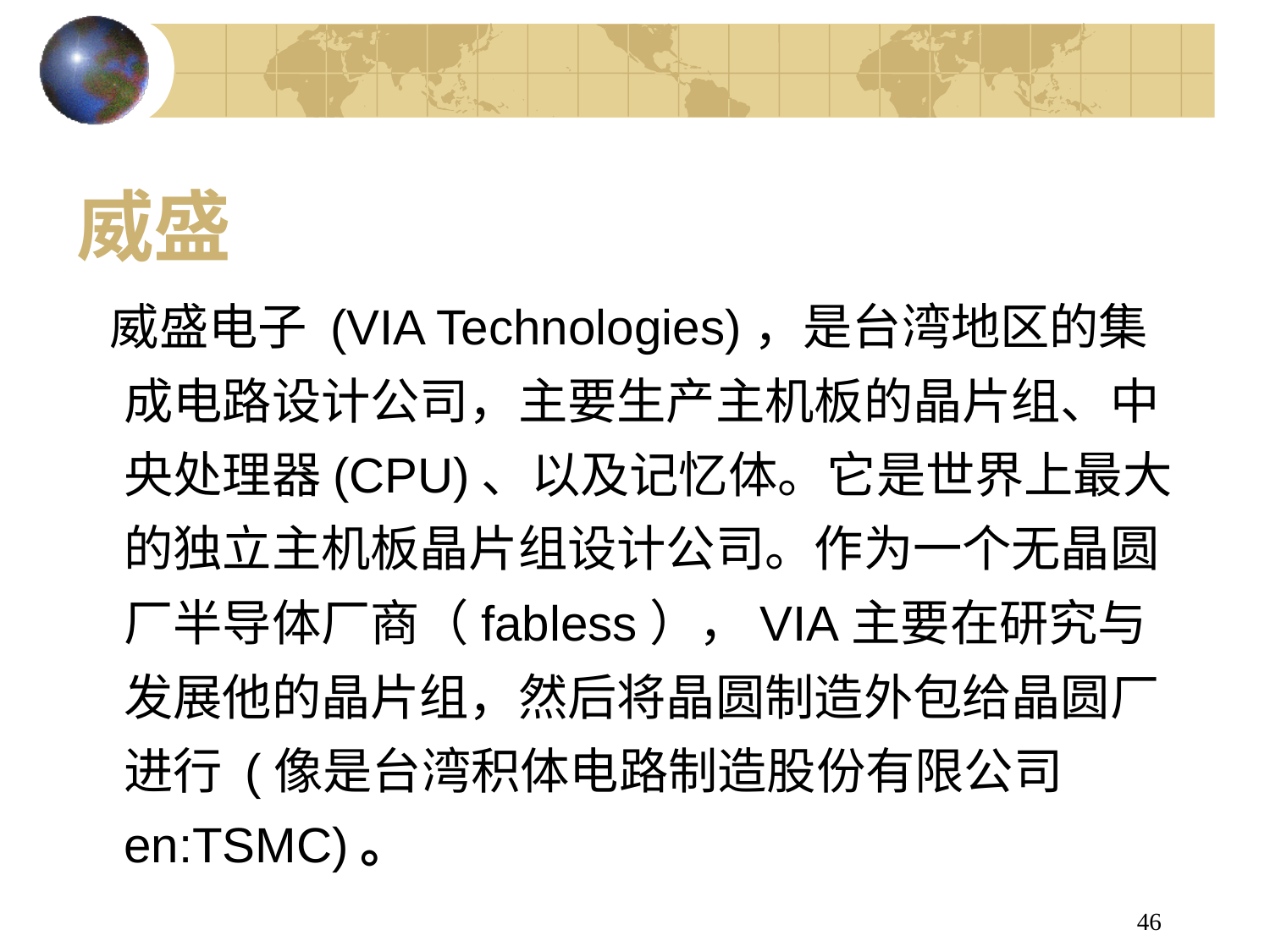

威盛
  威盛电子 (VIA Technologies)，是台湾地区的集成电路设计公司，主要生产主机板的晶片组、中央处理器(CPU)、以及记忆体。它是世界上最大的独立主机板晶片组设计公司。作为一个无晶圆厂半导体厂商（fabless），VIA主要在研究与发展他的晶片组，然后将晶圆制造外包给晶圆厂进行 (像是台湾积体电路制造股份有限公司 en:TSMC)。
46